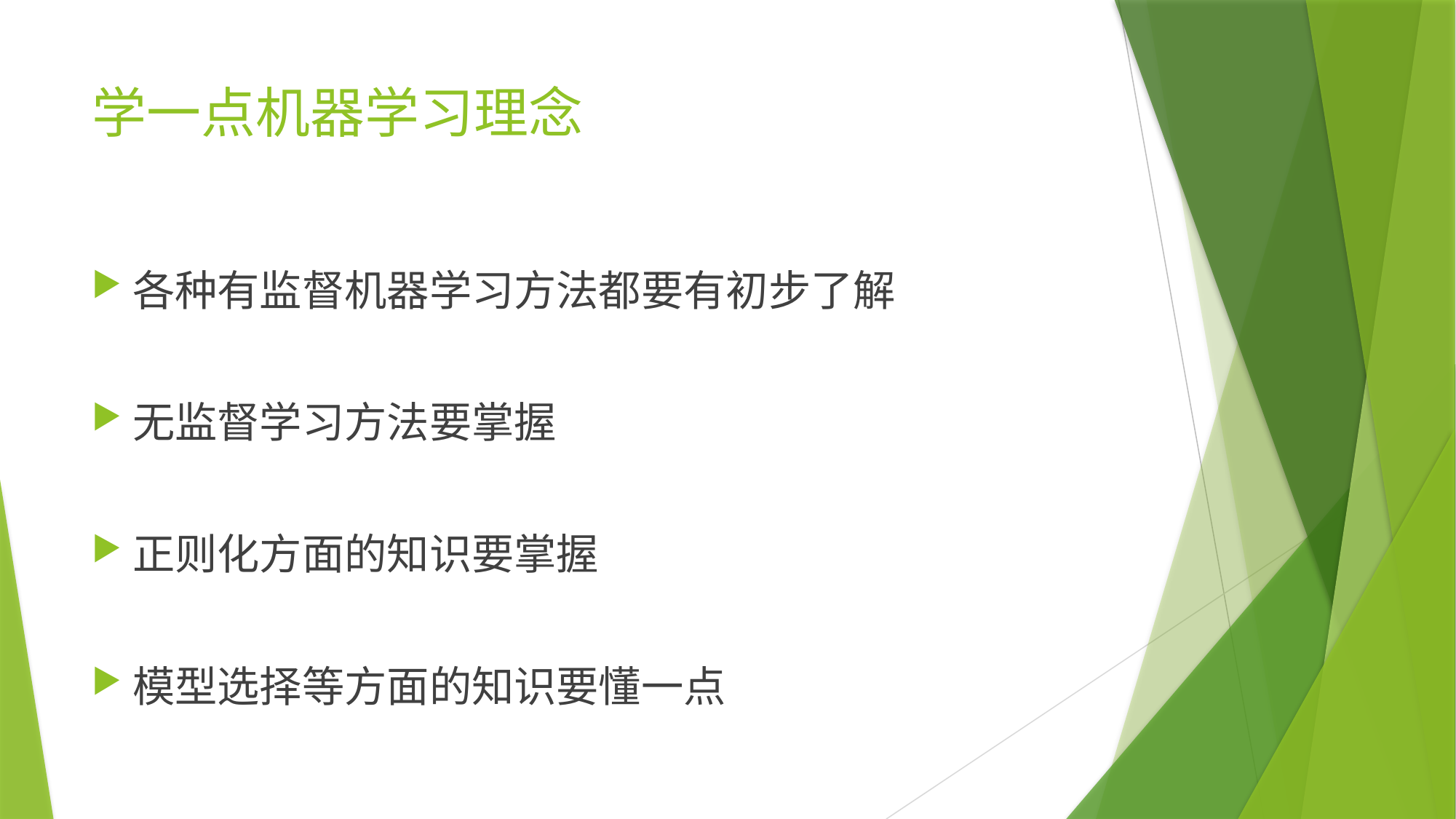

# 学一点机器学习理念
各种有监督机器学习方法都要有初步了解

无监督学习方法要掌握

正则化方面的知识要掌握

模型选择等方面的知识要懂一点